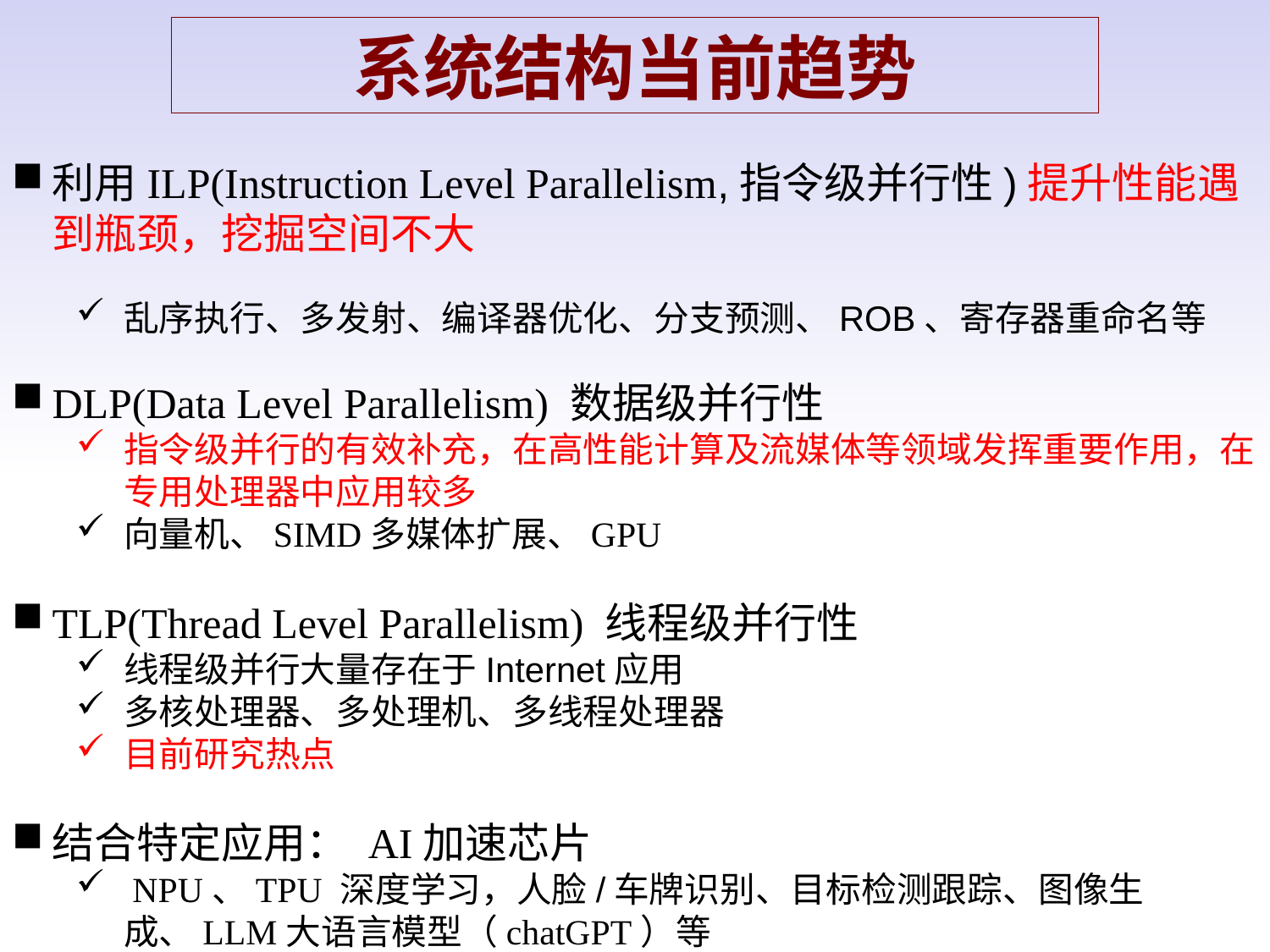

系统结构当前趋势
利用ILP(Instruction Level Parallelism,指令级并行性)提升性能遇到瓶颈，挖掘空间不大

乱序执行、多发射、编译器优化、分支预测、ROB、寄存器重命名等

DLP(Data Level Parallelism) 数据级并行性
指令级并行的有效补充，在高性能计算及流媒体等领域发挥重要作用，在专用处理器中应用较多
向量机、SIMD多媒体扩展、GPU

TLP(Thread Level Parallelism) 线程级并行性
线程级并行大量存在于Internet应用
多核处理器、多处理机、多线程处理器
目前研究热点

结合特定应用： AI加速芯片
 NPU、TPU 深度学习，人脸/车牌识别、目标检测跟踪、图像生成、LLM大语言模型（chatGPT）等